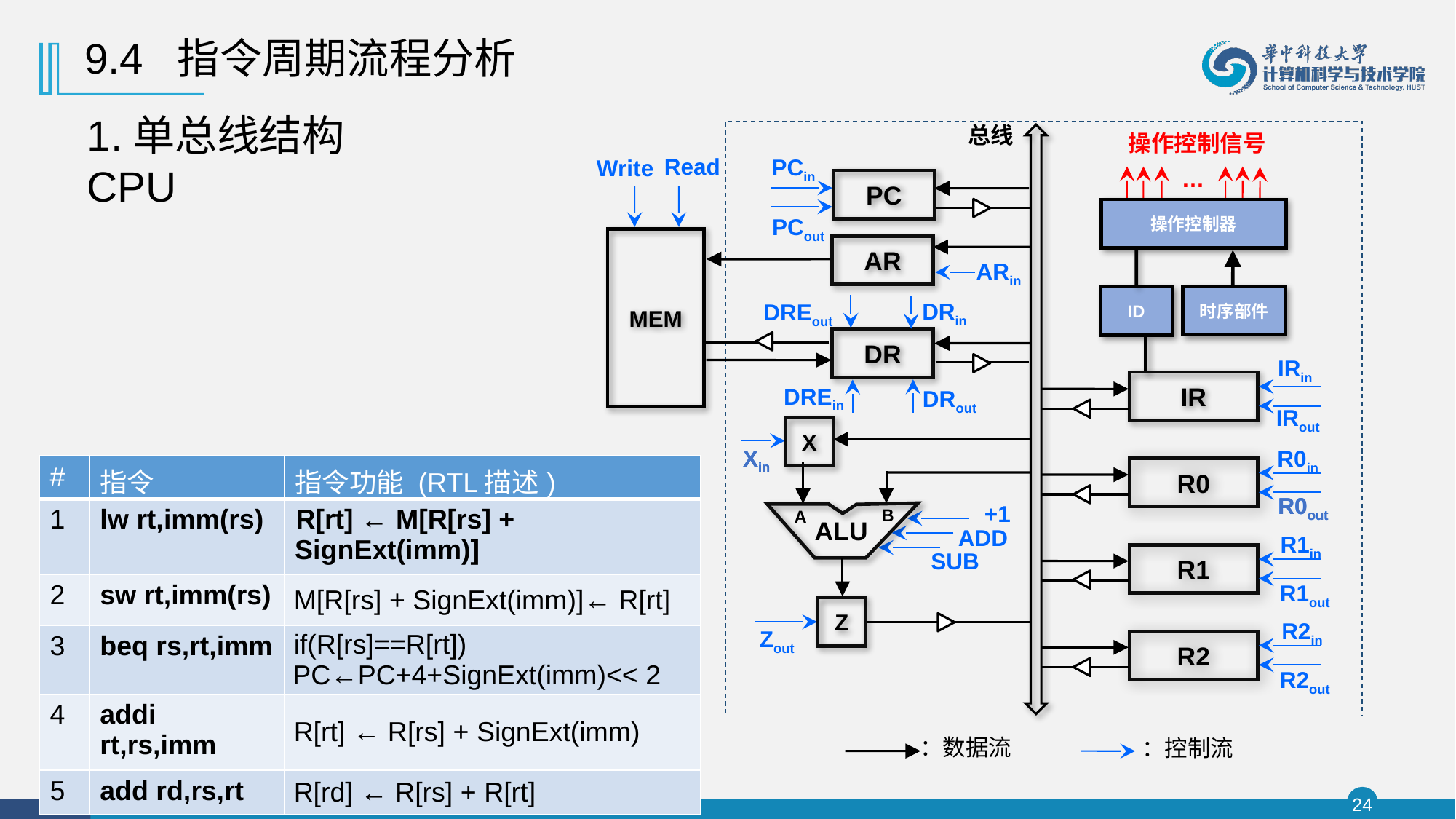

9.4  指令周期流程分析
1.单总线结构CPU
总线

操作控制信号
…

Read
Write

MEM
AR

ARin

DRin
DREout
DR

DREin
DRout
PCin
PC

PCout
操作控制器

ID

时序部件
IRin

IR

IRout
X

B
A
ALU
Z

Xin
+1
ADD
SUB
Zout
Xin
R0in
R0

R0out
R1in

R1

R1out
R2in

R2

R2out
| # | 指令 | 指令功能 (RTL描述) |
| --- | --- | --- |
| 1 | lw rt,imm(rs) | R[rt] ← M[R[rs] + SignExt(imm)] |
| 2 | sw rt,imm(rs) | M[R[rs] + SignExt(imm)]← R[rt] |
| 3 | beq rs,rt,imm | if(R[rs]==R[rt]) PC←PC+4+SignExt(imm)<< 2 |
| 4 | addi rt,rs,imm | R[rt] ← R[rs] + SignExt(imm) |
| 5 | add rd,rs,rt | R[rd] ← R[rs] + R[rt] |
R0out
：数据流
：控制流